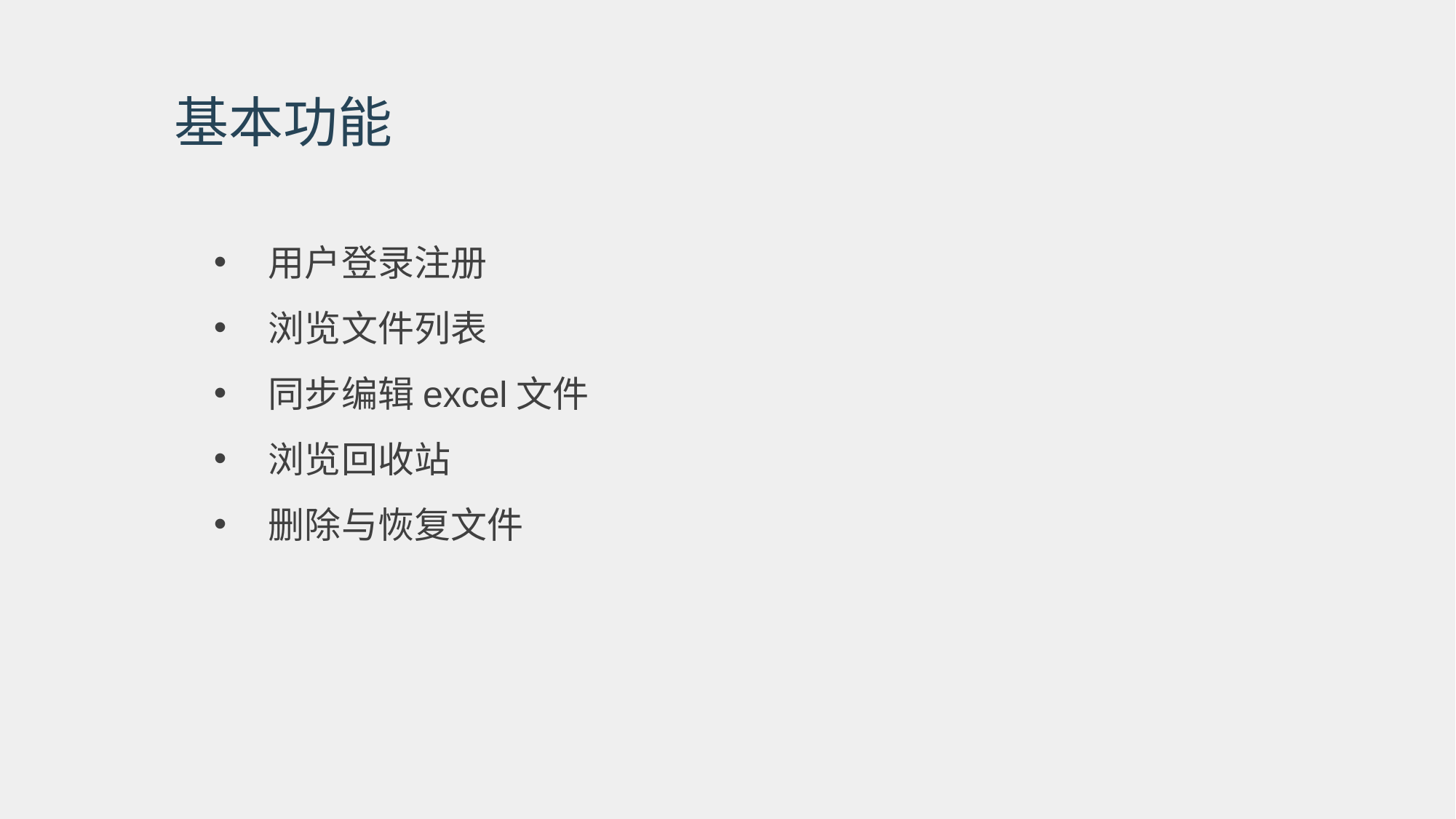

基本功能
用户登录注册
浏览文件列表
同步编辑excel文件
浏览回收站
删除与恢复文件